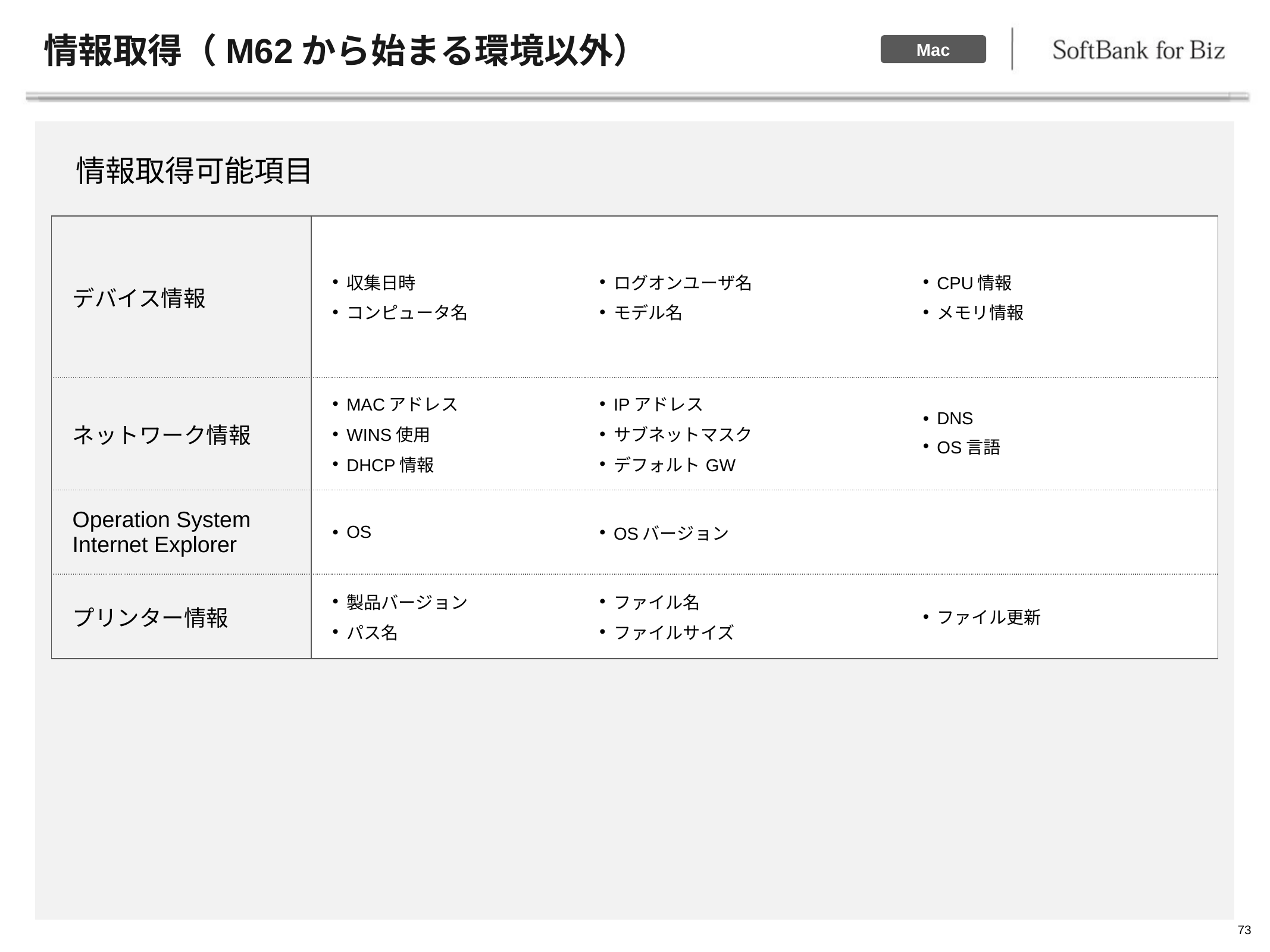

# 情報取得（M62から始まる環境以外）
Mac
情報取得可能項目
| デバイス情報 | 収集日時 コンピュータ名 | ログオンユーザ名 モデル名 | CPU情報 メモリ情報 |
| --- | --- | --- | --- |
| ネットワーク情報 | MACアドレス WINS使用 DHCP情報 | IPアドレス サブネットマスク デフォルトGW | DNS OS言語 |
| Operation System Internet Explorer | OS | OSバージョン |  |
| プリンター情報 | 製品バージョン パス名 | ファイル名 ファイルサイズ | ファイル更新 |
73